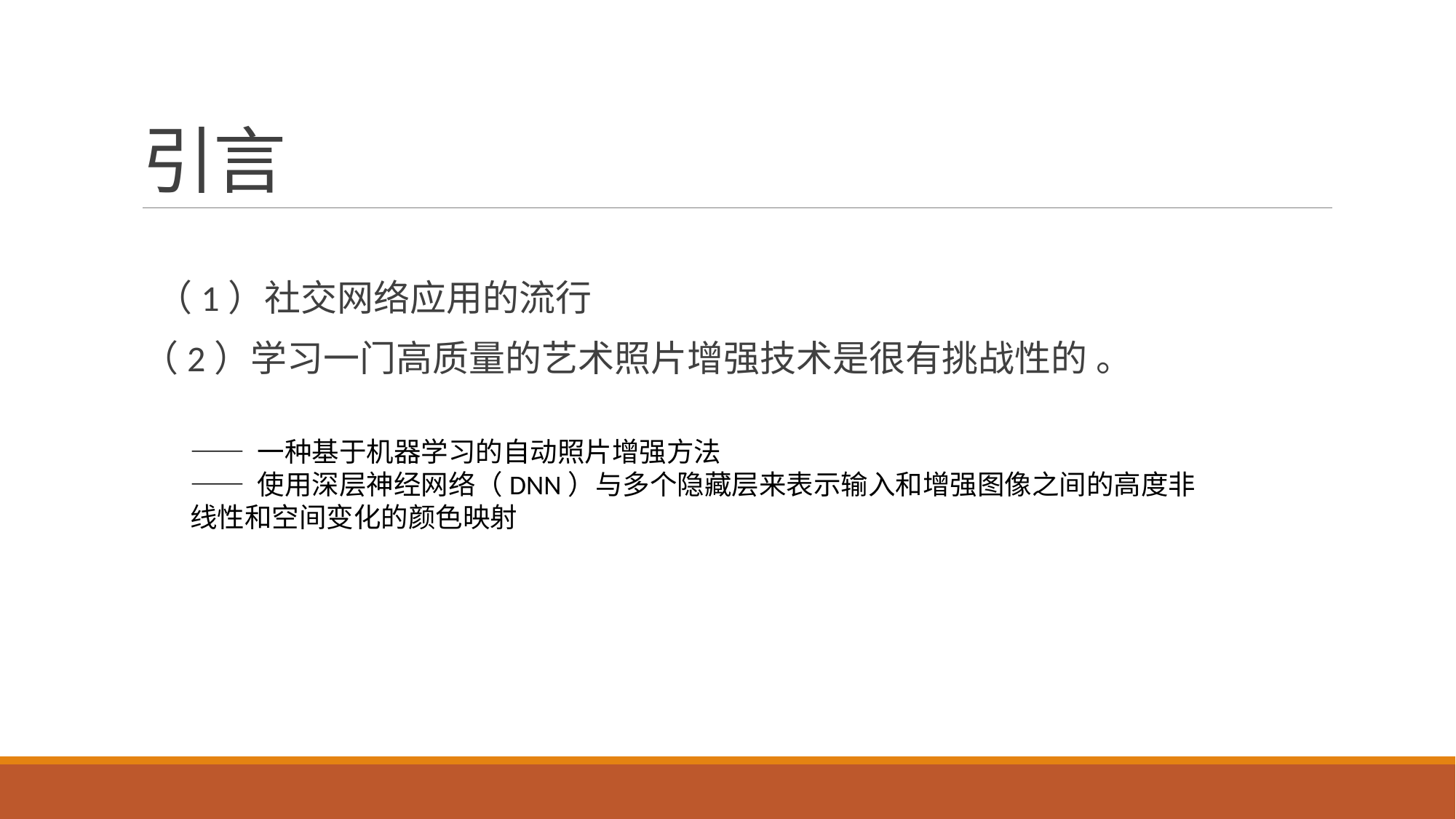

# 引言

  （1）社交网络应用的流行
（2）学习一门高质量的艺术照片增强技术是很有挑战性的 。
—— 一种基于机器学习的自动照片增强方法
—— 使用深层神经网络（DNN）与多个隐藏层来表示输入和增强图像之间的高度非线性和空间变化的颜色映射